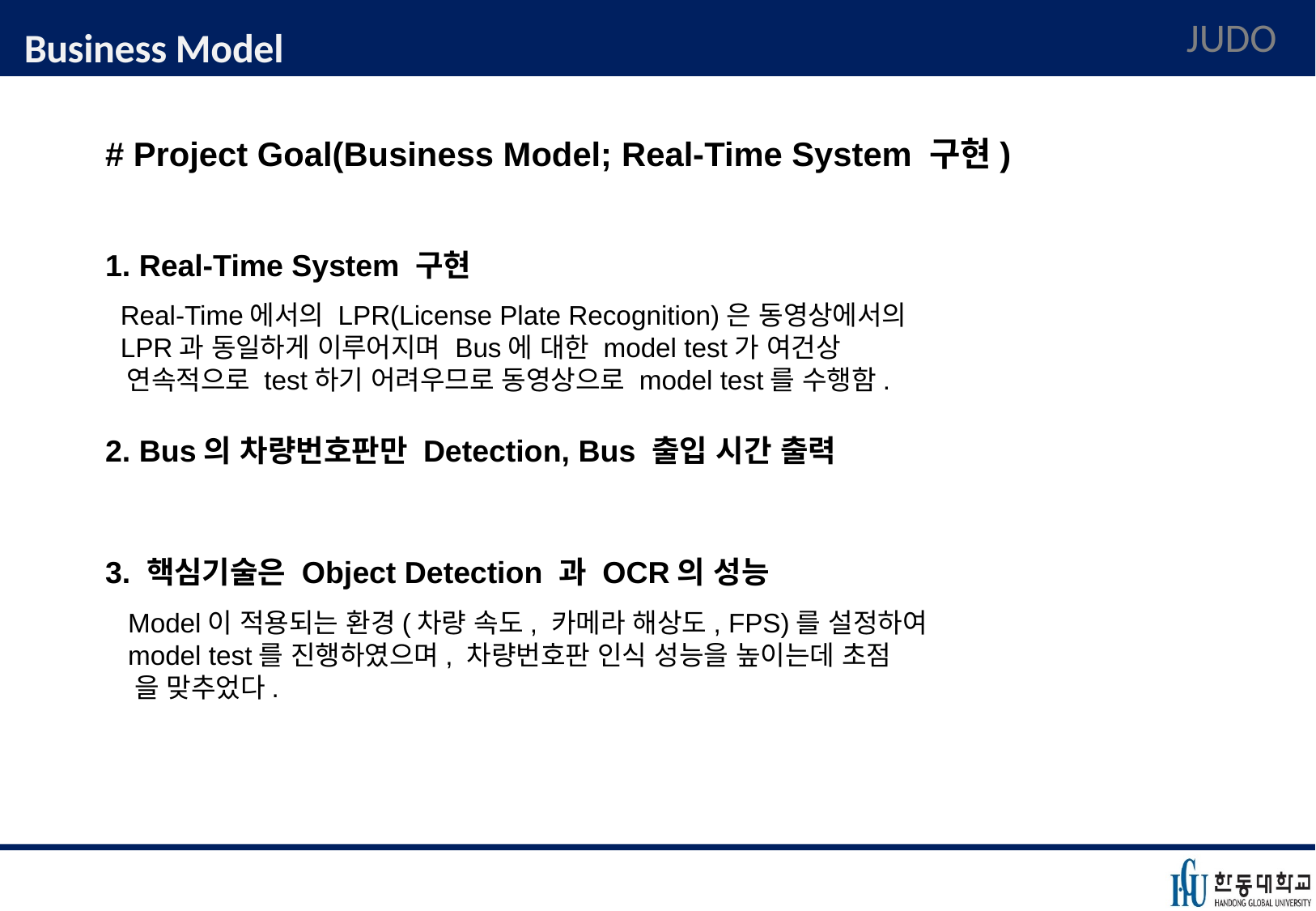

# Business Model
JUDO
# Project Goal(Business Model; Real-Time System 구현)

1. Real-Time System 구현

  Real-Time에서의 LPR(License Plate Recognition)은 동영상에서의
  LPR과 동일하게 이루어지며 Bus에 대한 model test가 여건상
  연속적으로 test하기 어려우므로 동영상으로 model test를 수행함.

2. Bus의 차량번호판만 Detection, Bus 출입 시간 출력

3. 핵심기술은 Object Detection 과 OCR의 성능

   Model이 적용되는 환경(차량 속도, 카메라 해상도, FPS)를 설정하여
   model test를 진행하였으며, 차량번호판 인식 성능을 높이는데 초점
   을 맞추었다.